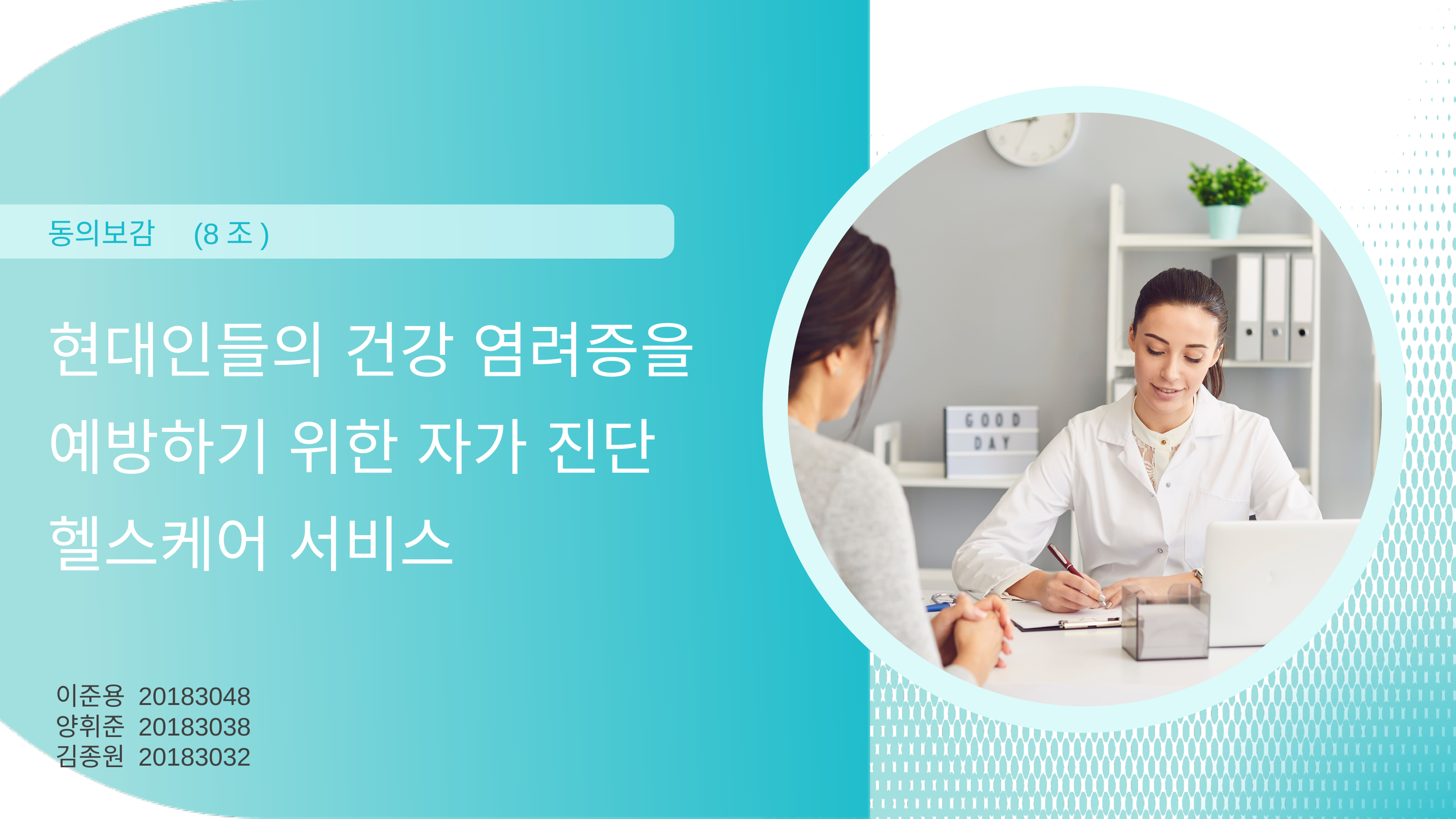

동의보감	(8조)
현대인들의 건강 염려증을 예방하기 위한 자가 진단 헬스케어 서비스

이준용 20183048
양휘준 20183038
김종원 20183032
1